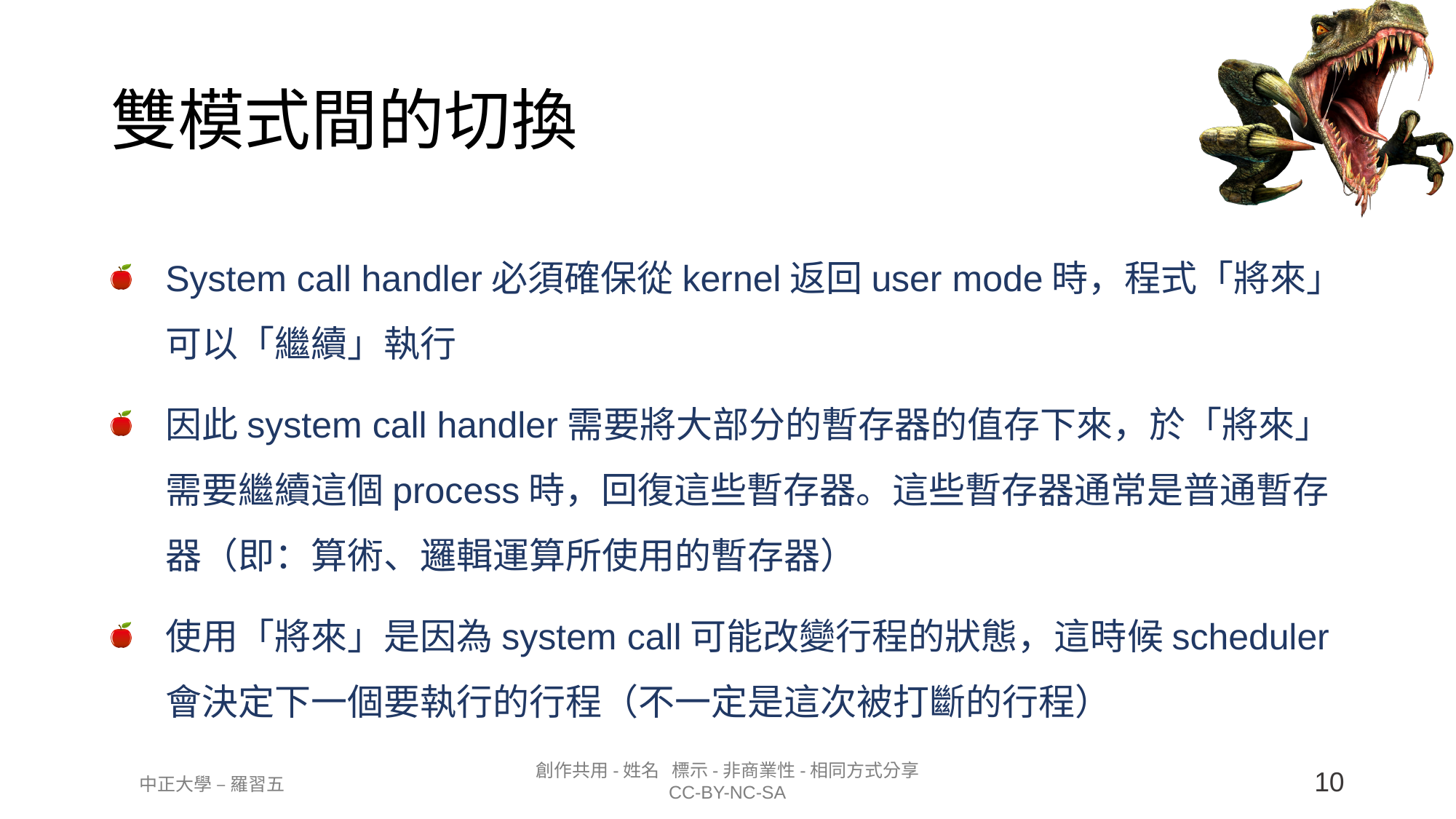

# 雙模式間的切換
System call handler必須確保從kernel返回user mode時，程式「將來」可以「繼續」執行
因此system call handler需要將大部分的暫存器的值存下來，於「將來」需要繼續這個process時，回復這些暫存器。這些暫存器通常是普通暫存器（即：算術、邏輯運算所使用的暫存器）
使用「將來」是因為system call可能改變行程的狀態，這時候scheduler會決定下一個要執行的行程（不一定是這次被打斷的行程）